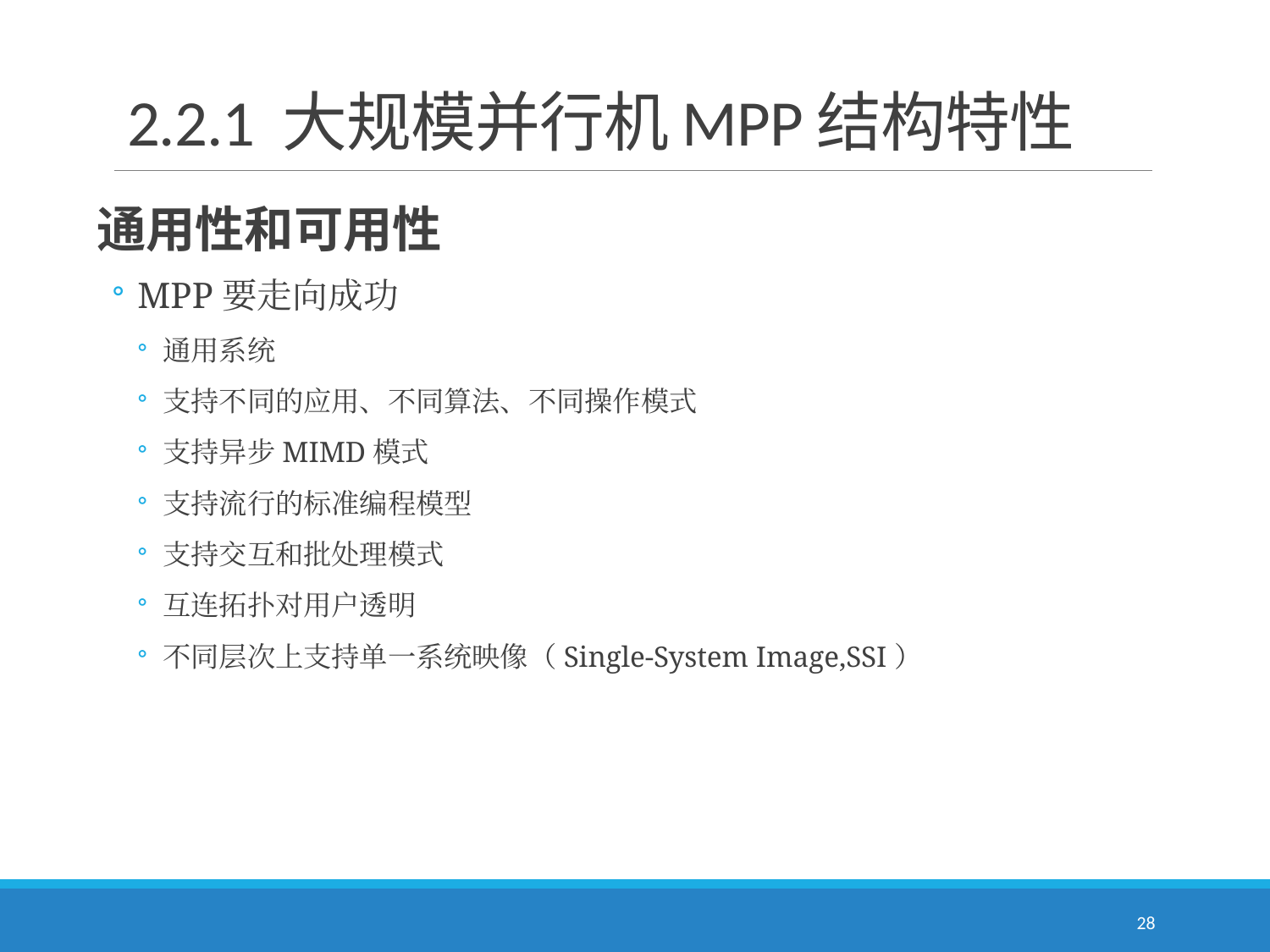

# 2.2.1 大规模并行机MPP结构特性
通用性和可用性
MPP要走向成功
通用系统
支持不同的应用、不同算法、不同操作模式
支持异步MIMD模式
支持流行的标准编程模型
支持交互和批处理模式
互连拓扑对用户透明
不同层次上支持单一系统映像（Single-System Image,SSI）
28